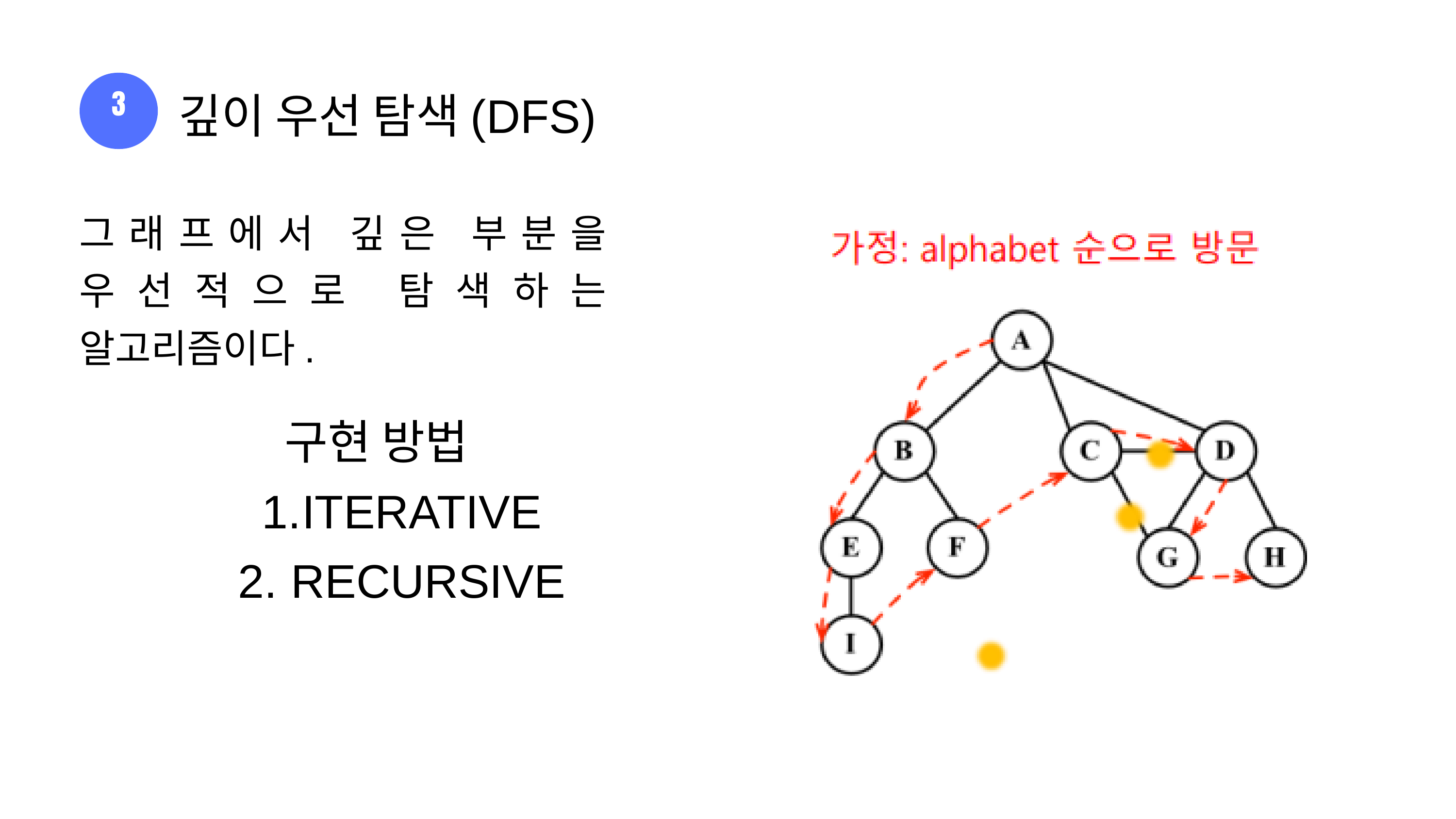

3
깊이 우선 탐색(DFS)
그래프에서 깊은 부분을 우선적으로 탐색하는 알고리즘이다.

구현 방법
ITERATIVE
 RECURSIVE